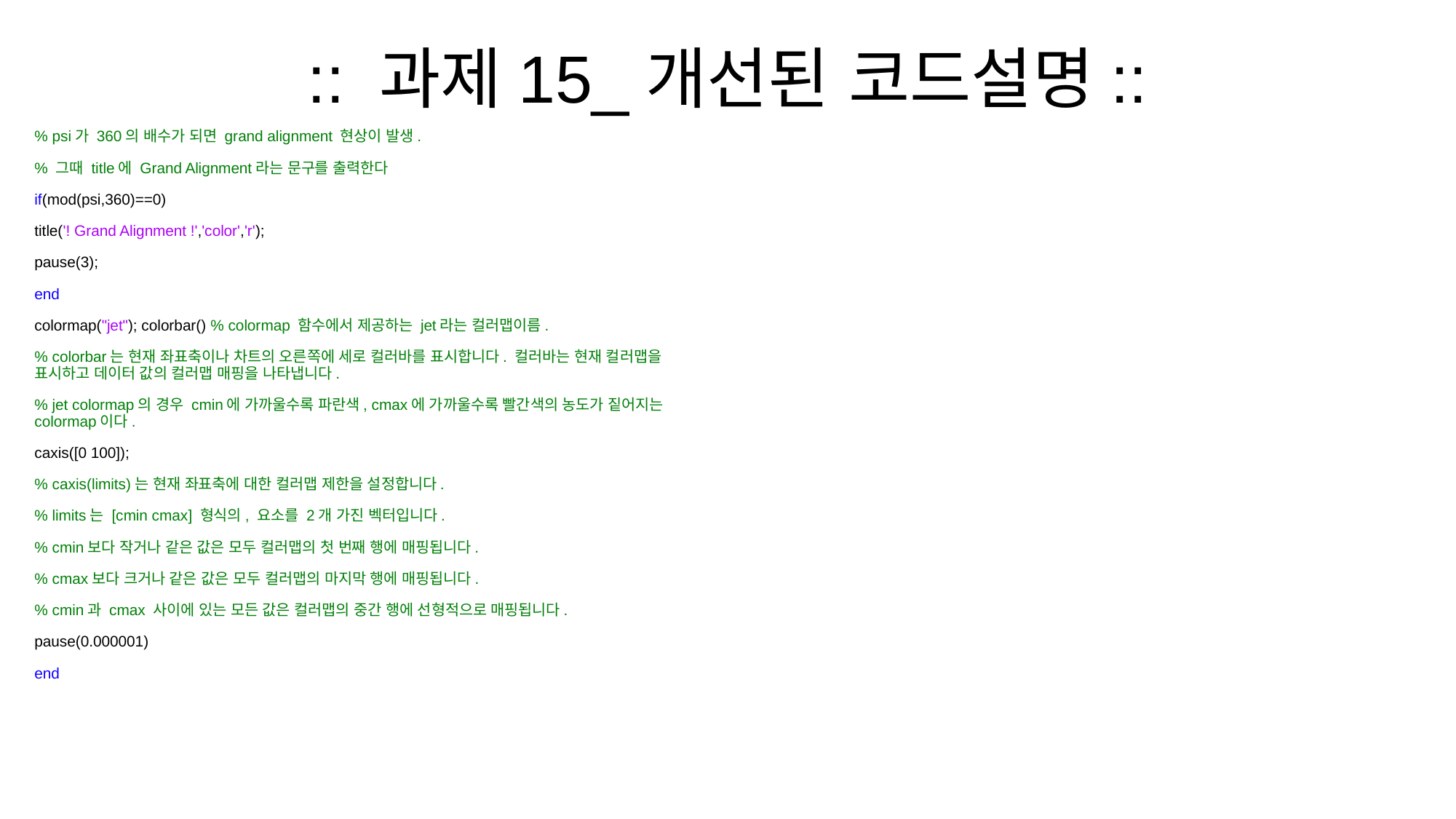

# :: 과제15_개선된 코드설명::
% psi가 360의 배수가 되면 grand alignment 현상이 발생.
% 그때 title에 Grand Alignment라는 문구를 출력한다
if(mod(psi,360)==0)
title('! Grand Alignment !','color','r');
pause(3);
end
colormap("jet"); colorbar() % colormap 함수에서 제공하는 jet라는 컬러맵이름.
% colorbar는 현재 좌표축이나 차트의 오른쪽에 세로 컬러바를 표시합니다. 컬러바는 현재 컬러맵을 표시하고 데이터 값의 컬러맵 매핑을 나타냅니다.
% jet colormap의 경우 cmin에 가까울수록 파란색, cmax에 가까울수록 빨간색의 농도가 짙어지는 colormap이다.
caxis([0 100]);
% caxis(limits)는 현재 좌표축에 대한 컬러맵 제한을 설정합니다.
% limits는 [cmin cmax] 형식의, 요소를 2개 가진 벡터입니다.
% cmin보다 작거나 같은 값은 모두 컬러맵의 첫 번째 행에 매핑됩니다.
% cmax보다 크거나 같은 값은 모두 컬러맵의 마지막 행에 매핑됩니다.
% cmin과 cmax 사이에 있는 모든 값은 컬러맵의 중간 행에 선형적으로 매핑됩니다.
pause(0.000001)
end